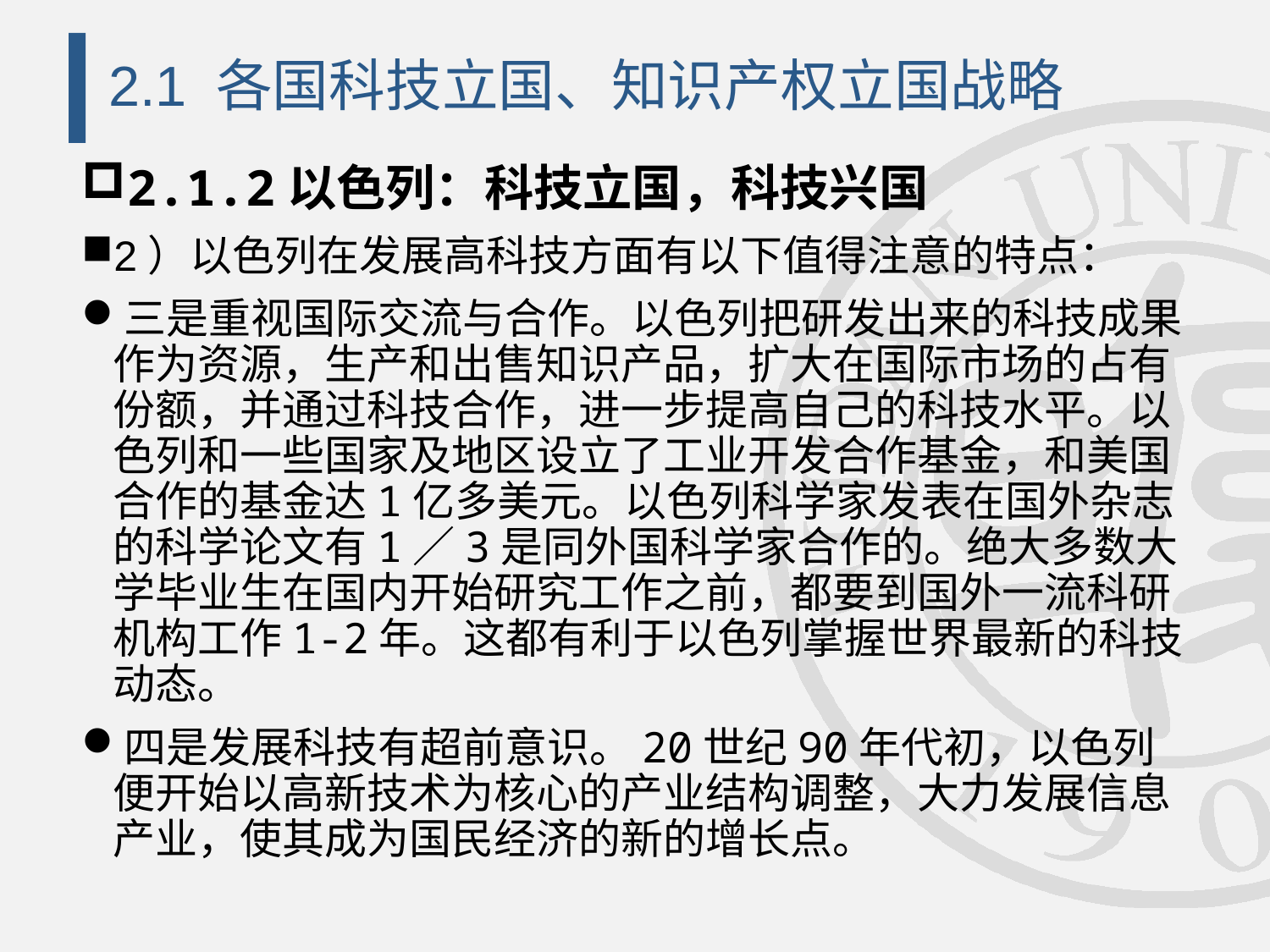

# 2.1 各国科技立国、知识产权立国战略
2.1.2以色列：科技立国，科技兴国
2）以色列在发展高科技方面有以下值得注意的特点：
三是重视国际交流与合作。以色列把研发出来的科技成果作为资源，生产和出售知识产品，扩大在国际市场的占有份额，并通过科技合作，进一步提高自己的科技水平。以色列和一些国家及地区设立了工业开发合作基金，和美国合作的基金达1亿多美元。以色列科学家发表在国外杂志的科学论文有1／3是同外国科学家合作的。绝大多数大学毕业生在国内开始研究工作之前，都要到国外一流科研机构工作1-2年。这都有利于以色列掌握世界最新的科技动态。
四是发展科技有超前意识。20世纪90年代初，以色列便开始以高新技术为核心的产业结构调整，大力发展信息产业，使其成为国民经济的新的增长点。